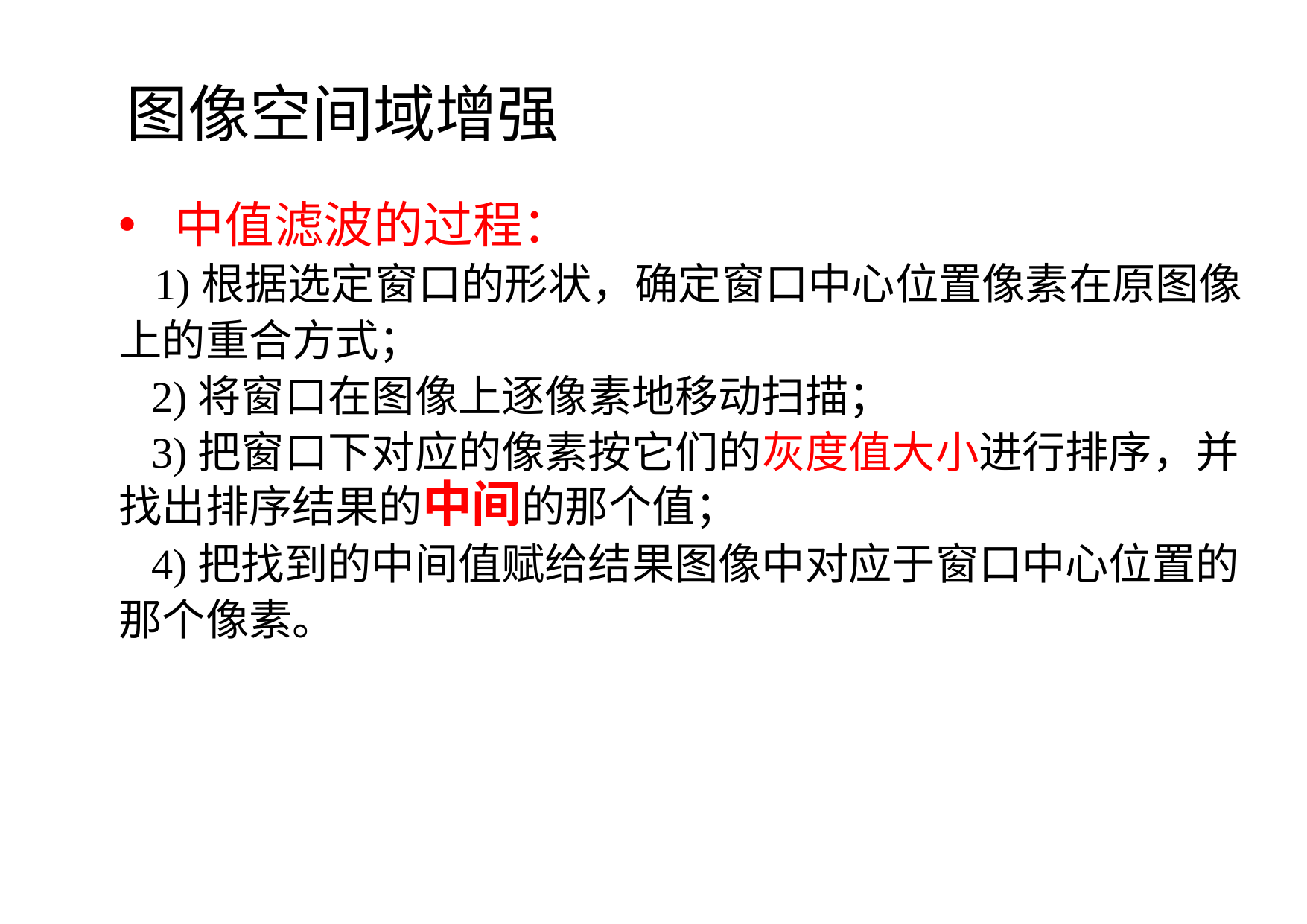

图像空间域增强
中值滤波的过程：
   1)根据选定窗口的形状，确定窗口中心位置像素在原图像上的重合方式；
   2)将窗口在图像上逐像素地移动扫描；
   3)把窗口下对应的像素按它们的灰度值大小进行排序，并找出排序结果的中间的那个值；
   4)把找到的中间值赋给结果图像中对应于窗口中心位置的那个像素。